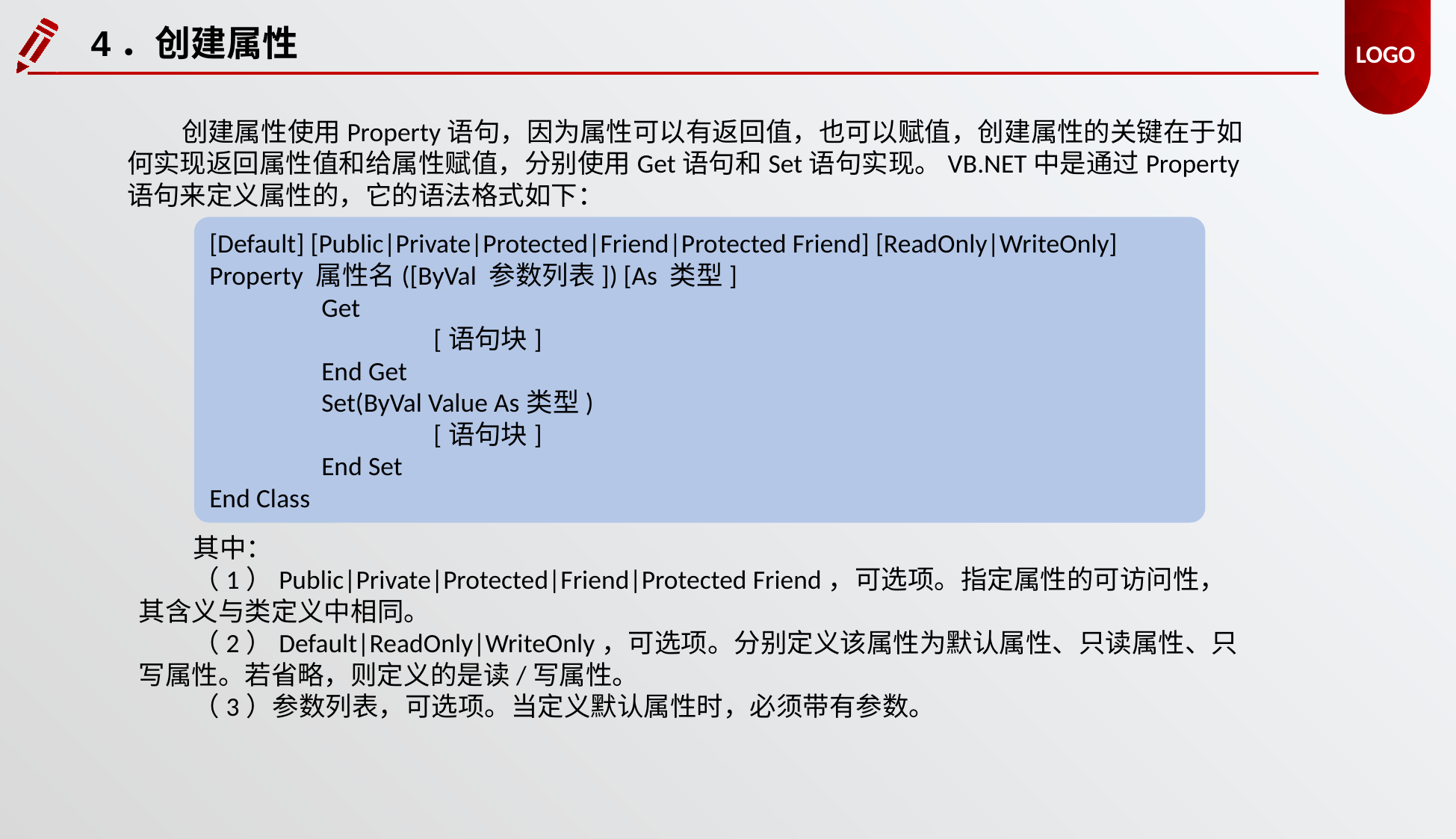

4．创建属性
创建属性使用Property语句，因为属性可以有返回值，也可以赋值，创建属性的关键在于如何实现返回属性值和给属性赋值，分别使用Get语句和Set语句实现。VB.NET中是通过Property语句来定义属性的，它的语法格式如下：
[Default] [Public|Private|Protected|Friend|Protected Friend] [ReadOnly|WriteOnly]
Property 属性名([ByVal 参数列表]) [As 类型]
	Get
		[语句块]
	End Get
	Set(ByVal Value As类型)
		[语句块]
	End Set
End Class
其中：
（1）Public|Private|Protected|Friend|Protected Friend，可选项。指定属性的可访问性，其含义与类定义中相同。
（2）Default|ReadOnly|WriteOnly，可选项。分别定义该属性为默认属性、只读属性、只写属性。若省略，则定义的是读/写属性。
（3）参数列表，可选项。当定义默认属性时，必须带有参数。